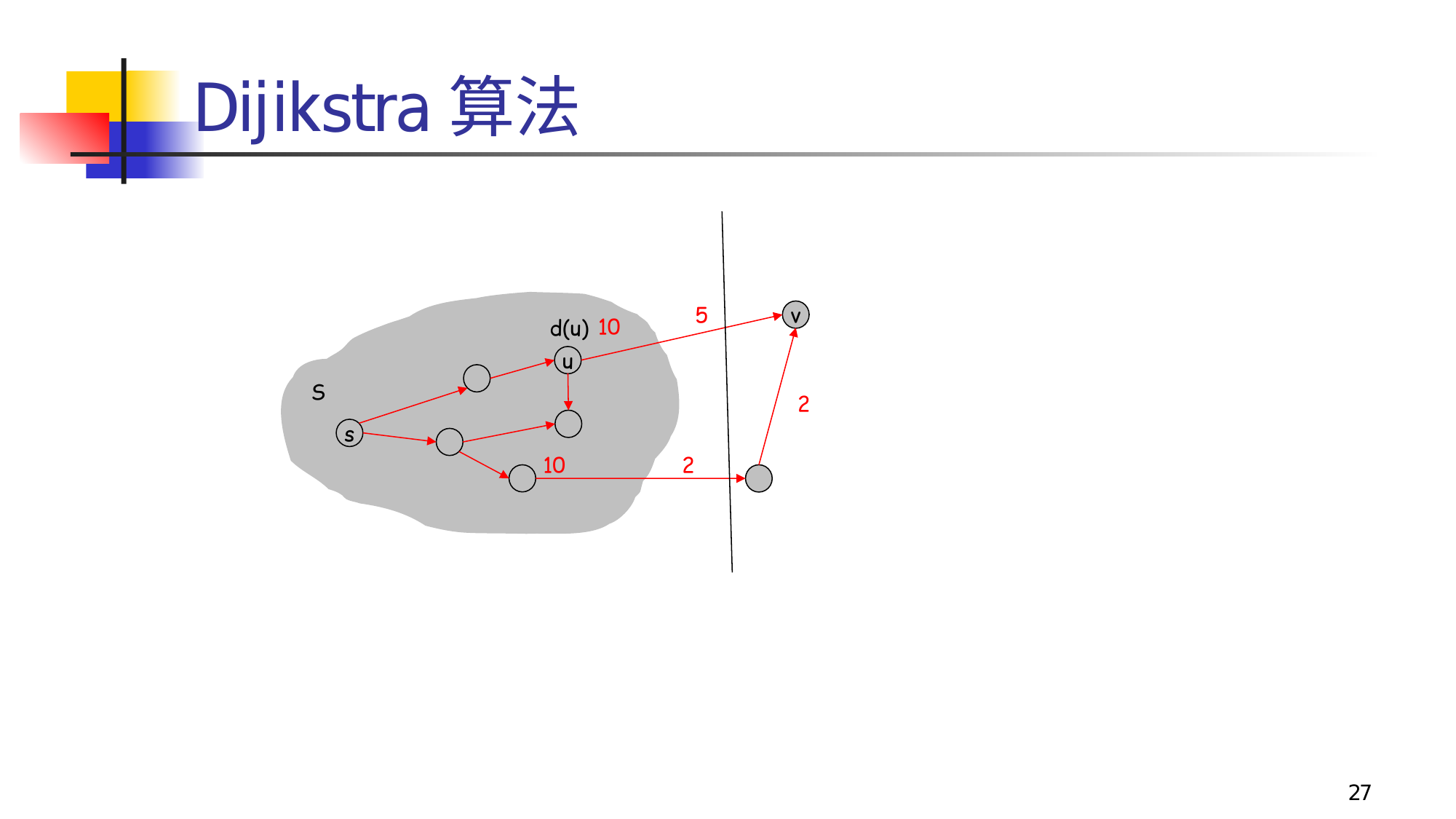

# Dijikstra算法

5
v
10
d(u)
u

S
2

s

2
10

27